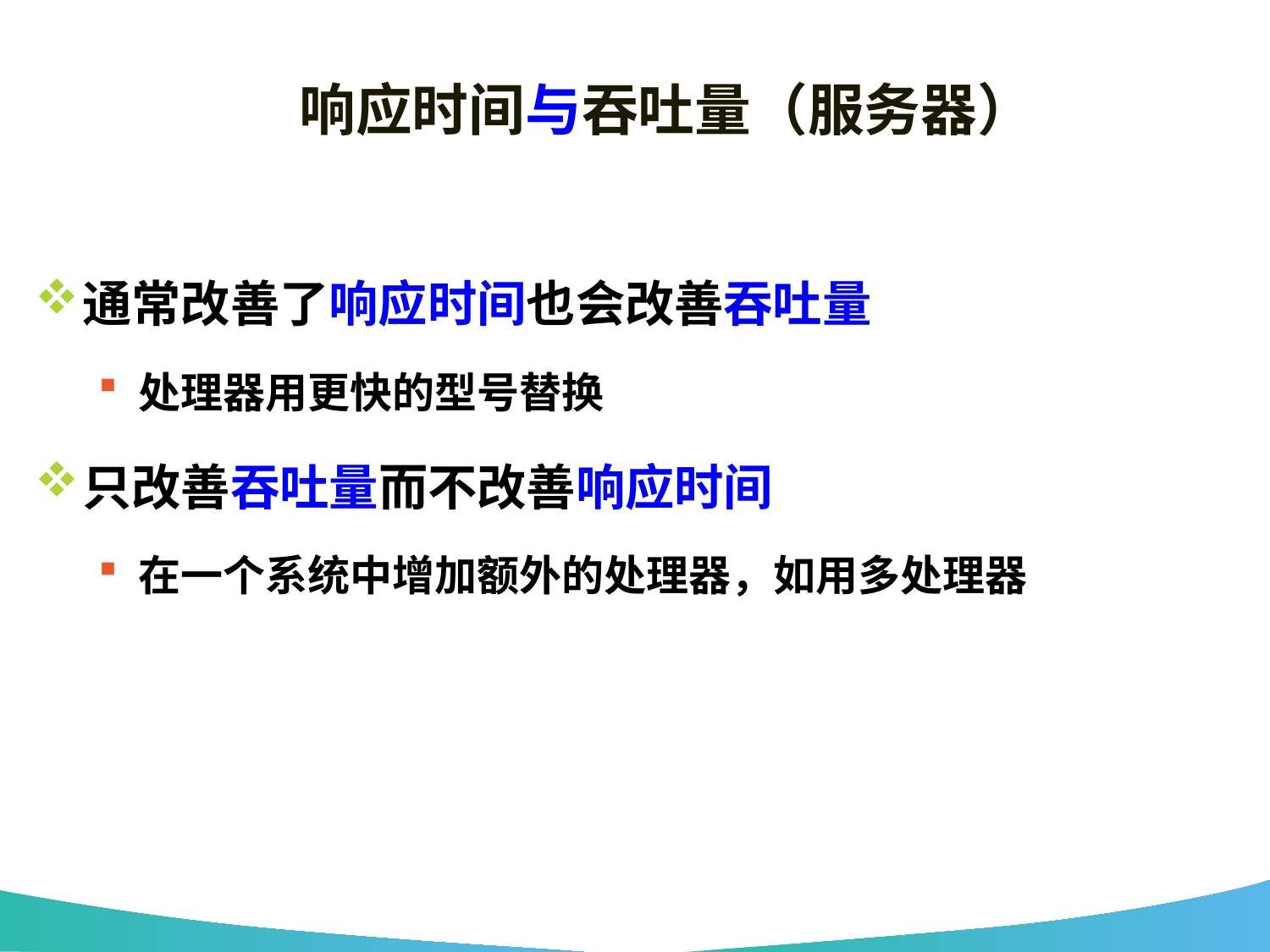

# 响应时间与吞吐量（服务器）
通常改善了响应时间也会改善吞吐量
处理器用更快的型号替换
只改善吞吐量而不改善响应时间
在一个系统中增加额外的处理器，如用多处理器